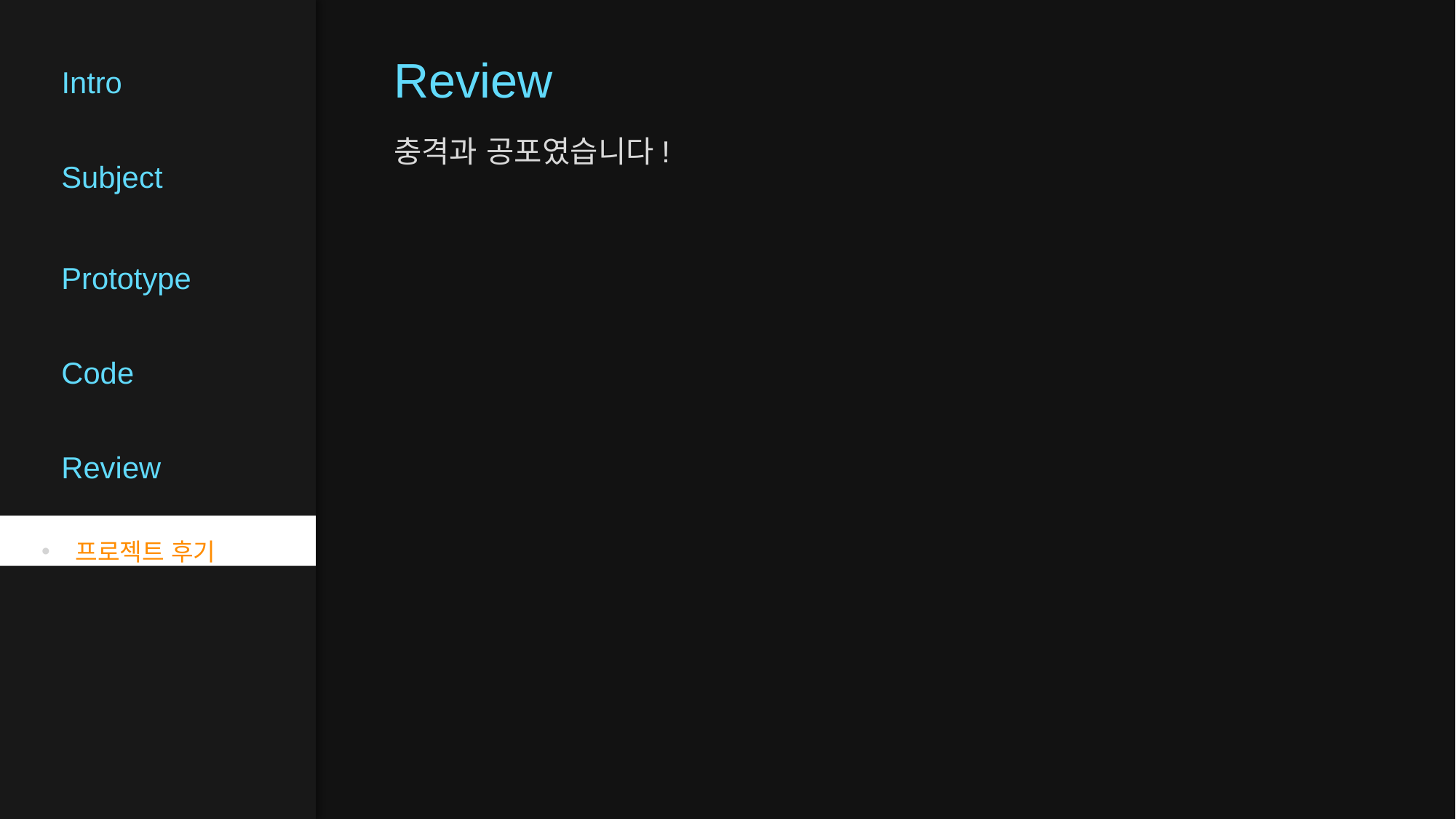

# Intro
Review
Subject
충격과 공포였습니다!
Prototype
Code
Review
프로젝트 후기